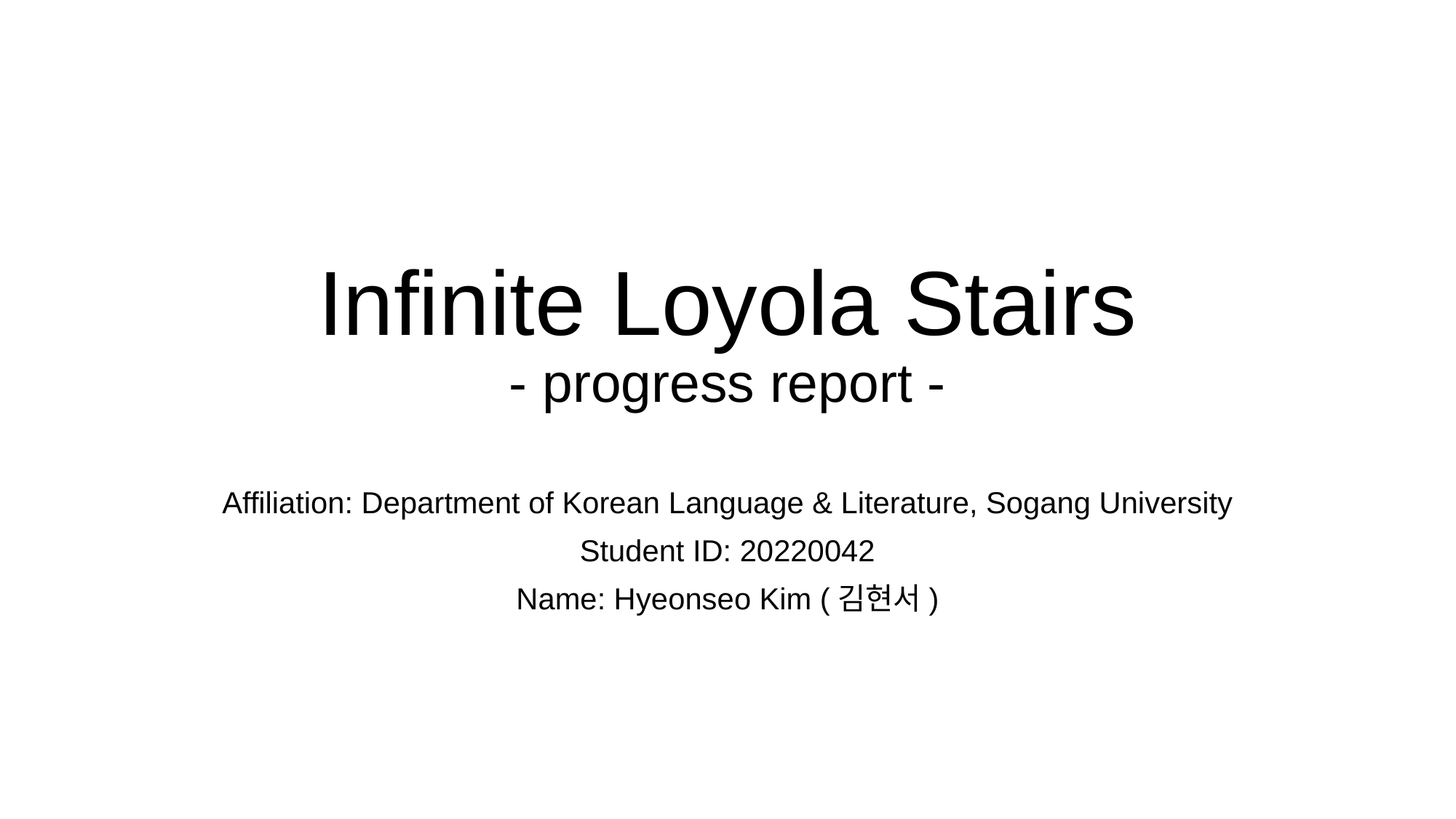

# Infinite Loyola Stairs - progress report -

Affiliation: Department of Korean Language & Literature, Sogang University
Student ID: 20220042
Name: Hyeonseo Kim (김현서)